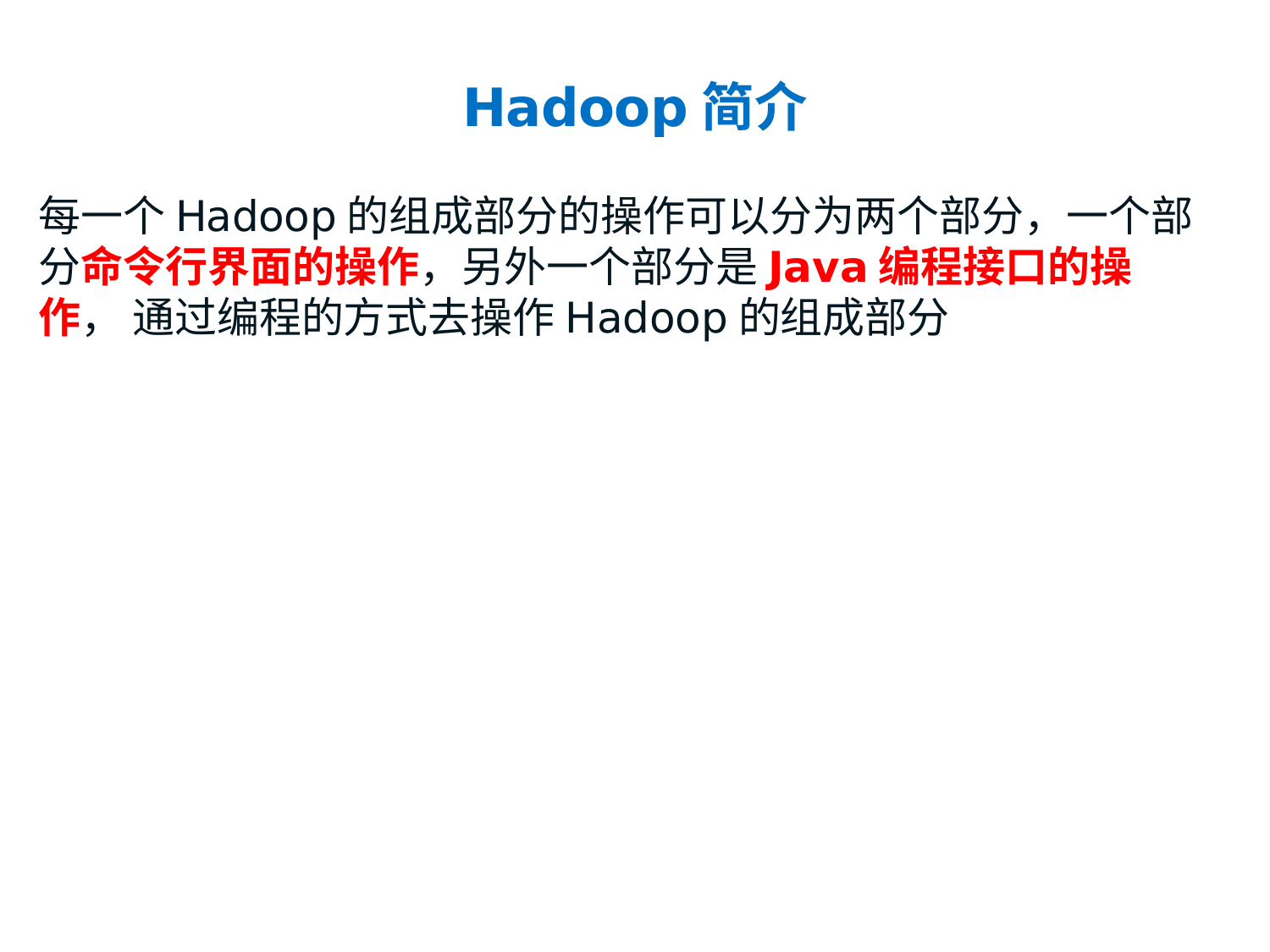

# Hadoop简介
每一个Hadoop的组成部分的操作可以分为两个部分，一个部 分命令行界面的操作，另外一个部分是Java编程接口的操作， 通过编程的方式去操作Hadoop的组成部分